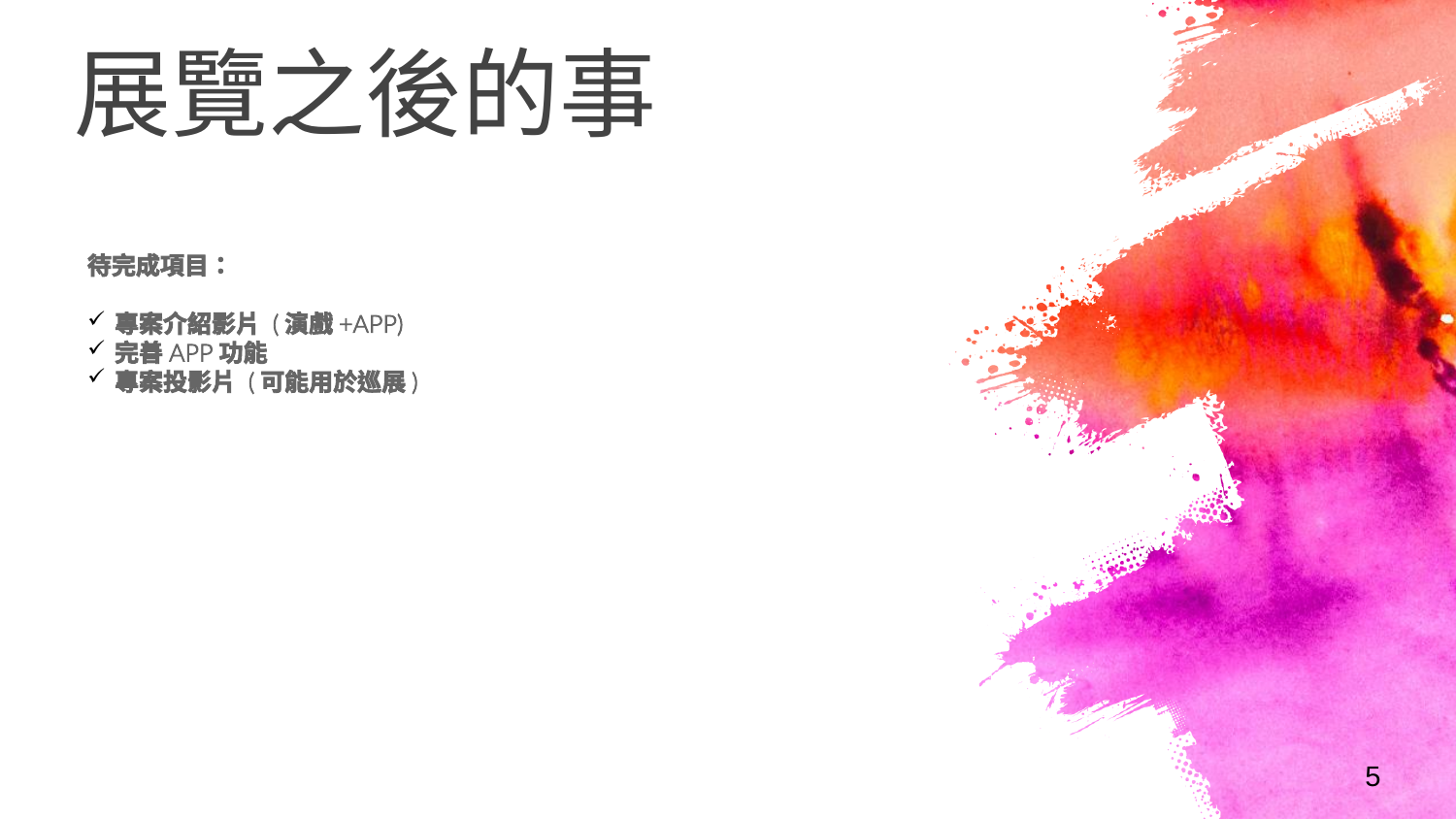

# 展覽之後的事

待完成項目：

專案介紹影片 (演戲+APP)
完善APP功能
專案投影片 (可能用於巡展)

5